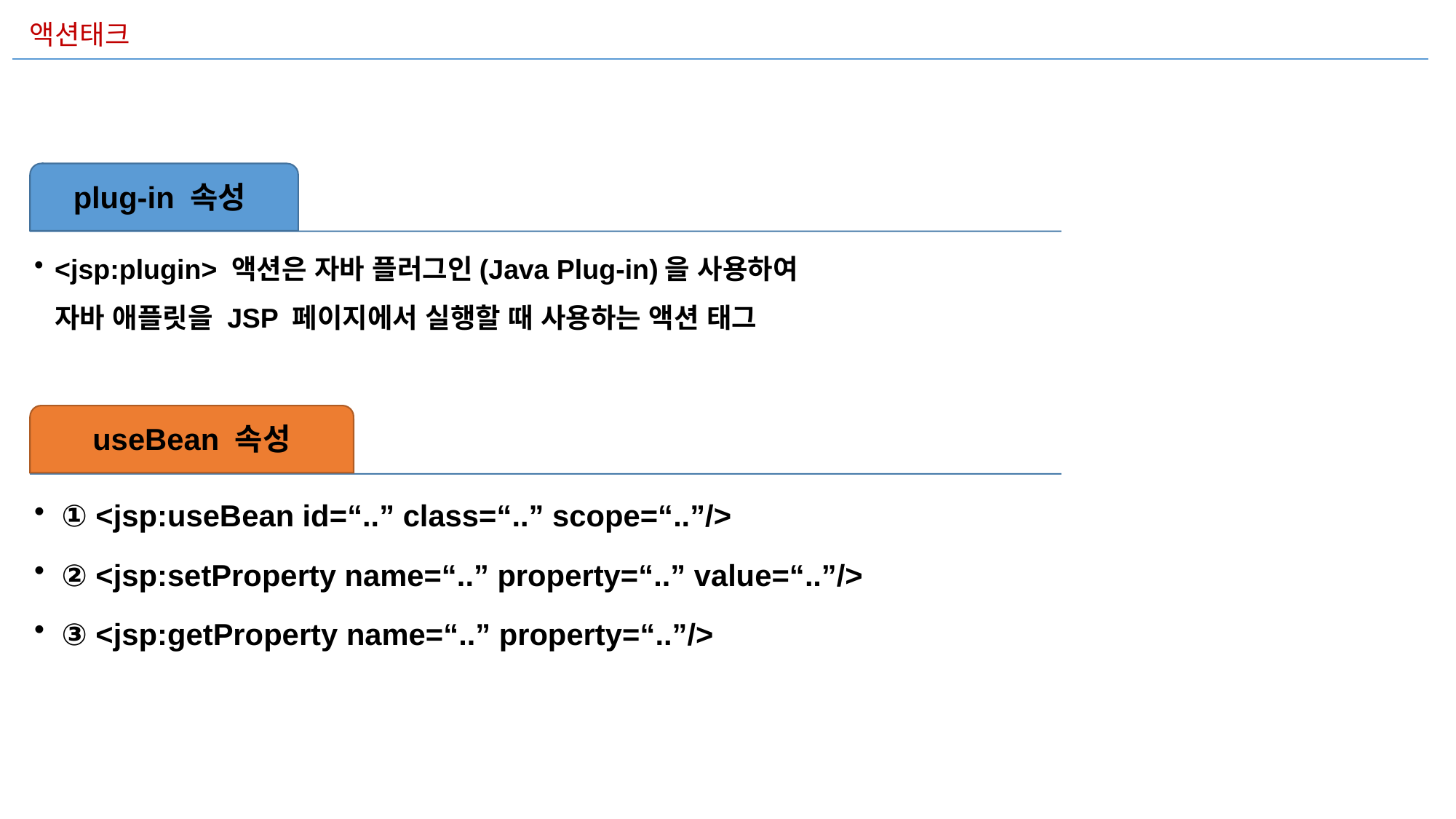

액션태크

plug-in 속성
<jsp:plugin> 액션은 자바 플러그인(Java Plug-in)을 사용하여
자바 애플릿을 JSP 페이지에서 실행할 때 사용하는 액션 태그

useBean 속성
① <jsp:useBean id=“..” class=“..” scope=“..”/>
② <jsp:setProperty name=“..” property=“..” value=“..”/>
③ <jsp:getProperty name=“..” property=“..”/>